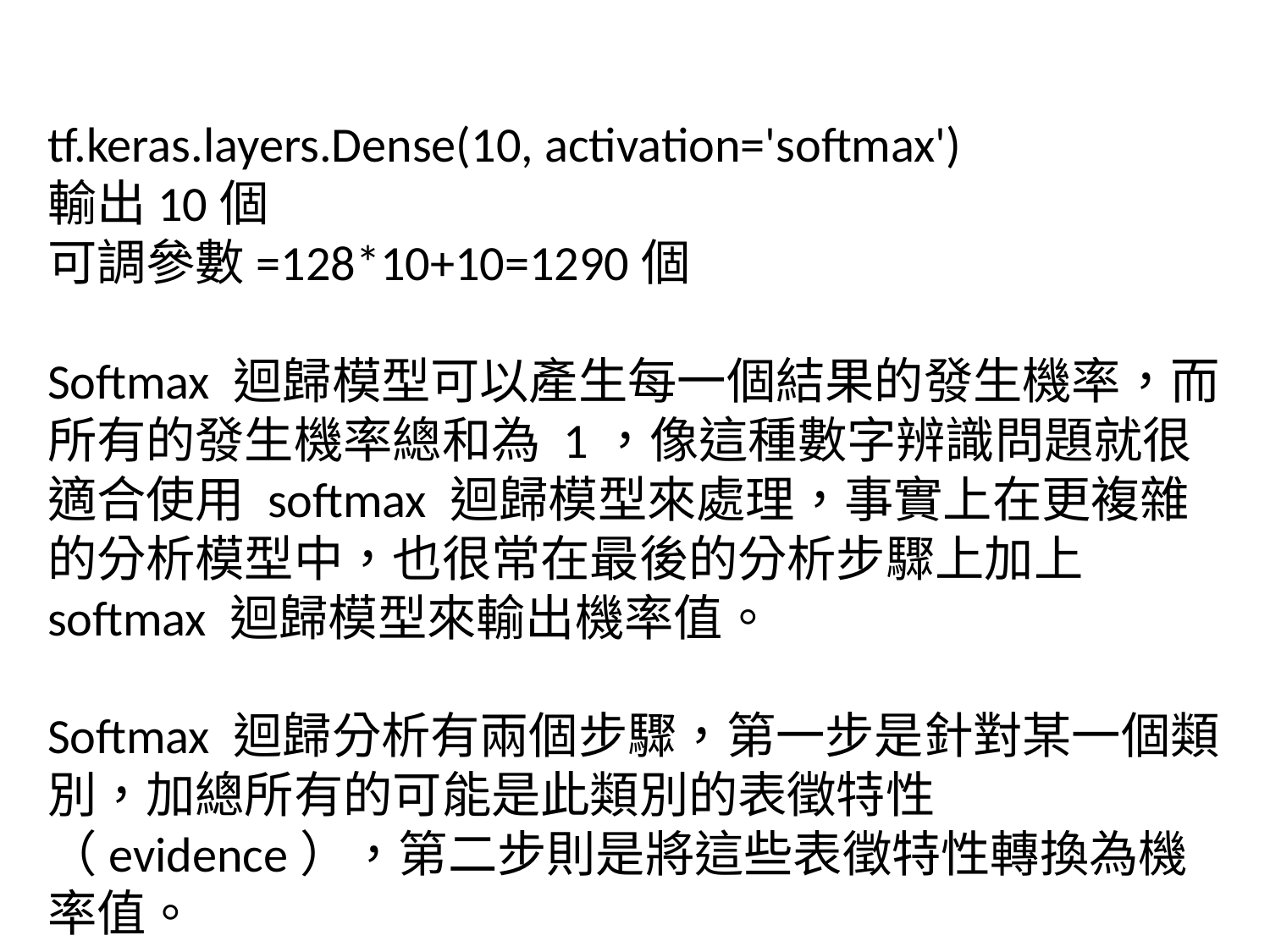

tf.keras.layers.Dense(10, activation='softmax')
輸出10個
可調參數=128*10+10=1290個

Softmax 迴歸模型可以產生每一個結果的發生機率，而所有的發生機率總和為 1，像這種數字辨識問題就很適合使用 softmax 迴歸模型來處理，事實上在更複雜的分析模型中，也很常在最後的分析步驟上加上 softmax 迴歸模型來輸出機率值。

Softmax 迴歸分析有兩個步驟，第一步是針對某一個類別，加總所有的可能是此類別的表徵特性（evidence），第二步則是將這些表徵特性轉換為機率值。